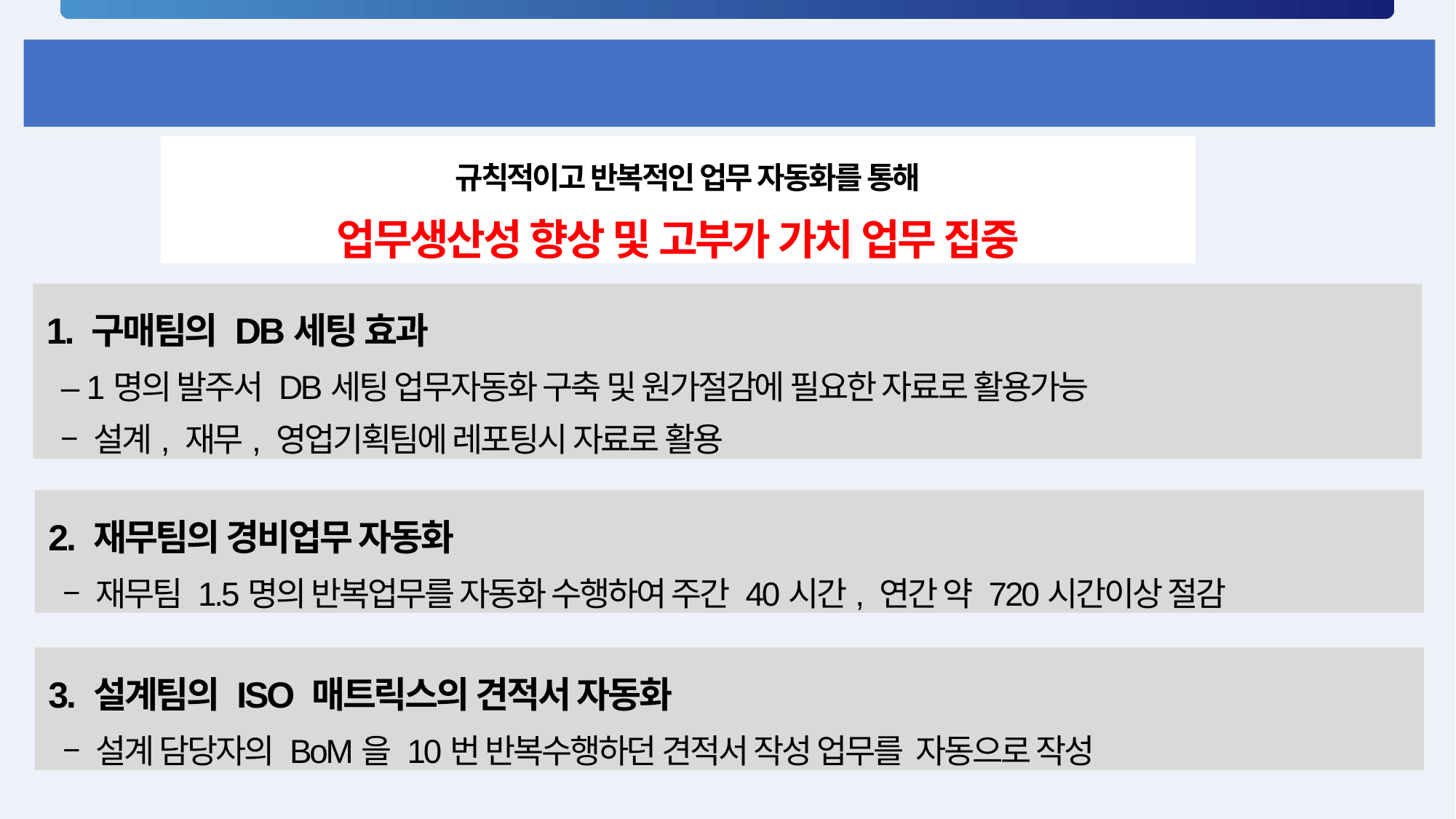

HL-ENG 의  RPA 도입 후 효과
 규칙적이고 반복적인 업무 자동화를 통해
업무생산성 향상 및 고부가 가치 업무 집중
 1. 구매팀의 DB세팅 효과
    – 1명의 발주서 DB세팅 업무자동화 구축 및 원가절감에 필요한 자료로 활용가능
    – 설계, 재무, 영업기획팀에 레포팅시 자료로 활용
 2. 재무팀의 경비업무 자동화
    – 재무팀 1.5명의 반복업무를 자동화 수행하여 주간 40시간, 연간 약 720시간이상 절감
 3. 설계팀의 ISO 매트릭스의 견적서 자동화
    – 설계 담당자의 BoM을 10번 반복수행하던 견적서 작성 업무를  자동으로 작성